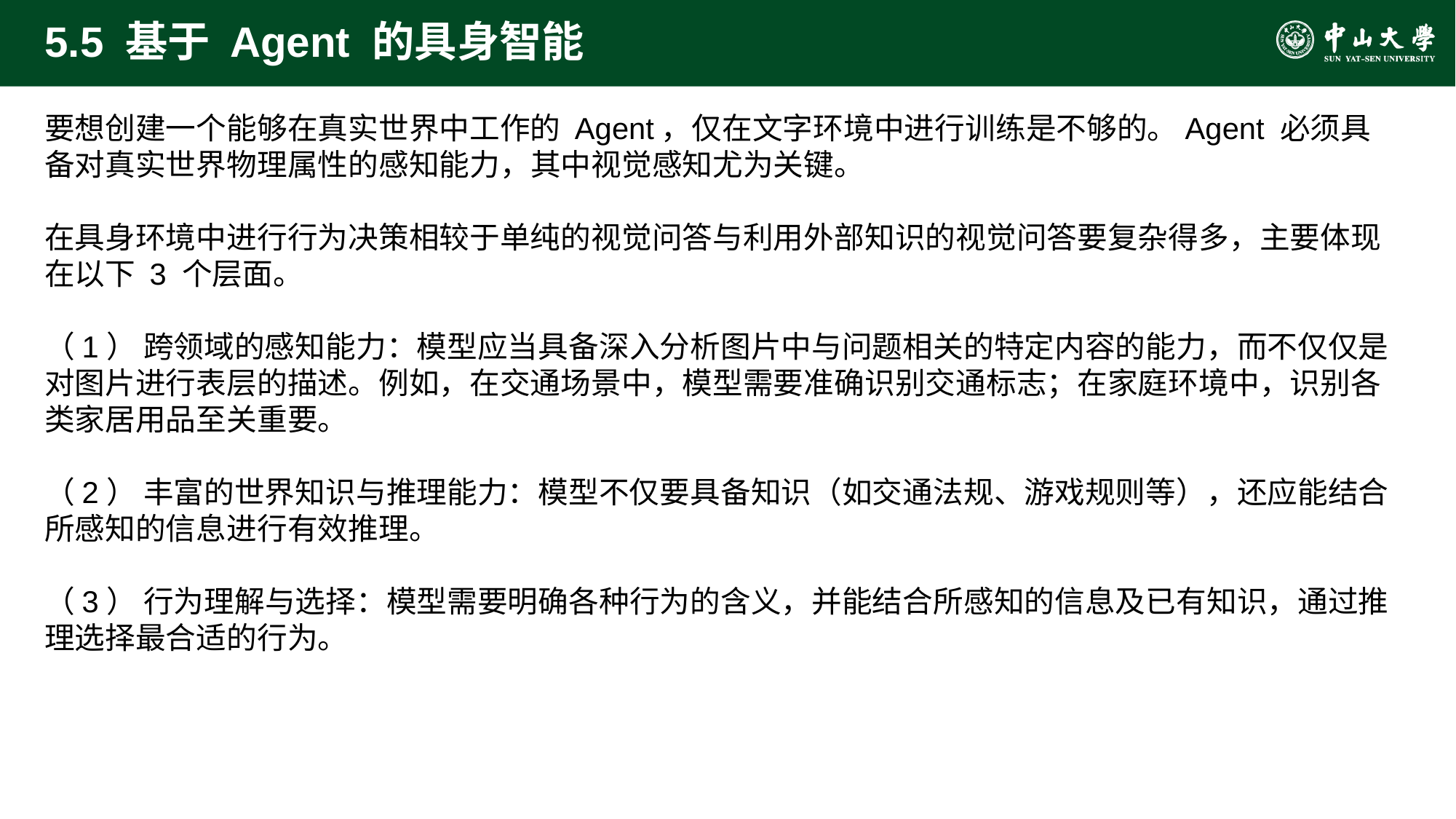

# 5.5 基于 Agent 的具身智能
要想创建一个能够在真实世界中工作的 Agent，仅在文字环境中进行训练是不够的。Agent 必须具备对真实世界物理属性的感知能力，其中视觉感知尤为关键。

在具身环境中进行行为决策相较于单纯的视觉问答与利用外部知识的视觉问答要复杂得多，主要体现在以下 3 个层面。

（1） 跨领域的感知能力：模型应当具备深入分析图片中与问题相关的特定内容的能力，而不仅仅是对图片进行表层的描述。例如，在交通场景中，模型需要准确识别交通标志；在家庭环境中，识别各类家居用品至关重要。

（2） 丰富的世界知识与推理能力：模型不仅要具备知识（如交通法规、游戏规则等），还应能结合所感知的信息进行有效推理。

（3） 行为理解与选择：模型需要明确各种行为的含义，并能结合所感知的信息及已有知识，通过推理选择最合适的行为。